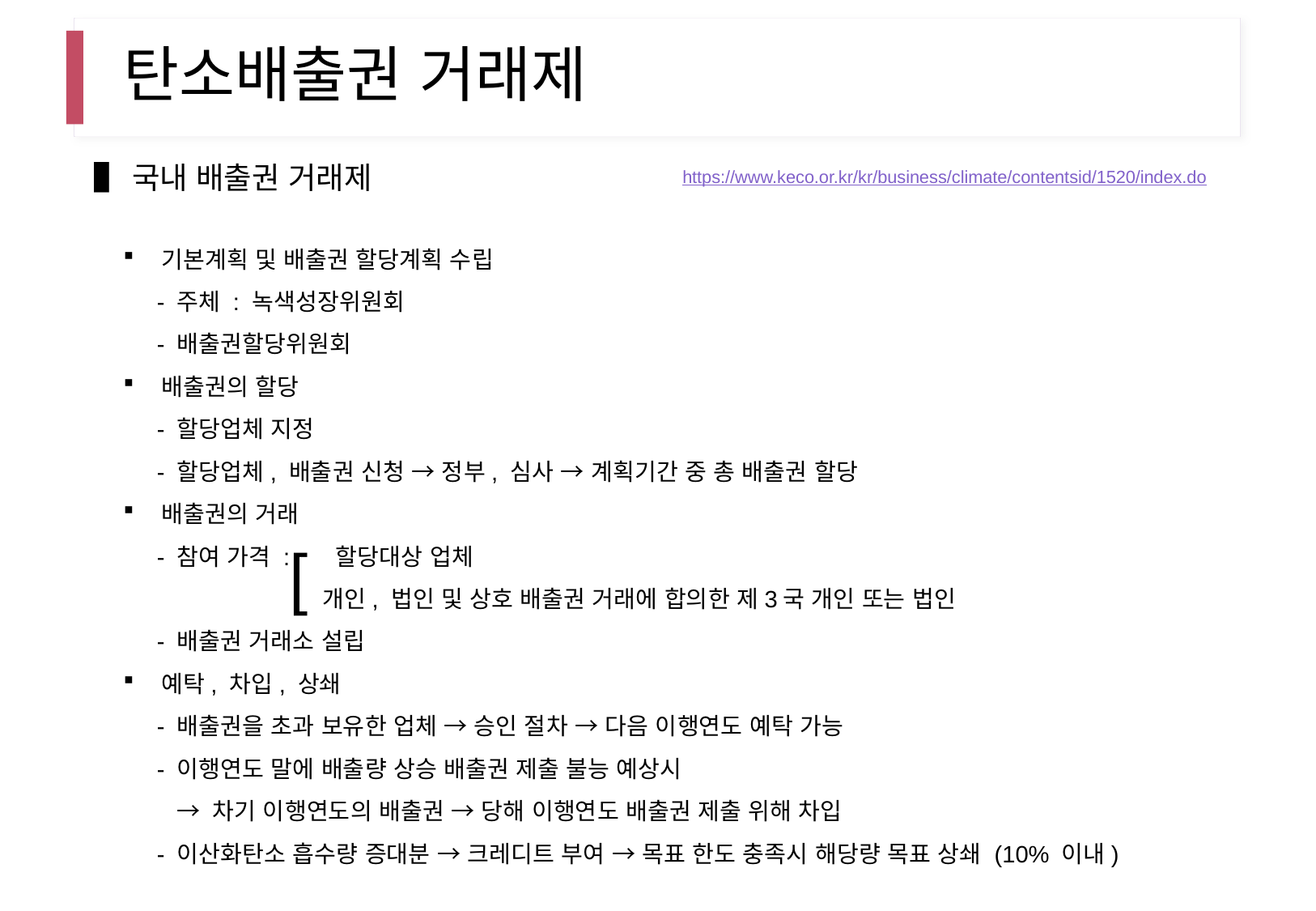

# 탄소배출권 거래제
▌국내 배출권 거래제
https://www.keco.or.kr/kr/business/climate/contentsid/1520/index.do
기본계획 및 배출권 할당계획 수립
     - 주체 : 녹색성장위원회
     - 배출권할당위원회
배출권의 할당
     - 할당업체 지정
     - 할당업체, 배출권 신청 → 정부, 심사 → 계획기간 중 총 배출권 할당
배출권의 거래
     - 참여 가격 :      할당대상 업체
                             개인, 법인 및 상호 배출권 거래에 합의한 제3국 개인 또는 법인
     - 배출권 거래소 설립
예탁, 차입, 상쇄
     - 배출권을 초과 보유한 업체 → 승인 절차 → 다음 이행연도 예탁 가능
     - 이행연도 말에 배출량 상승 배출권 제출 불능 예상시
        → 차기 이행연도의 배출권 → 당해 이행연도 배출권 제출 위해 차입
     - 이산화탄소 흡수량 증대분 → 크레디트 부여 → 목표 한도 충족시 해당량 목표 상쇄 (10% 이내)
[